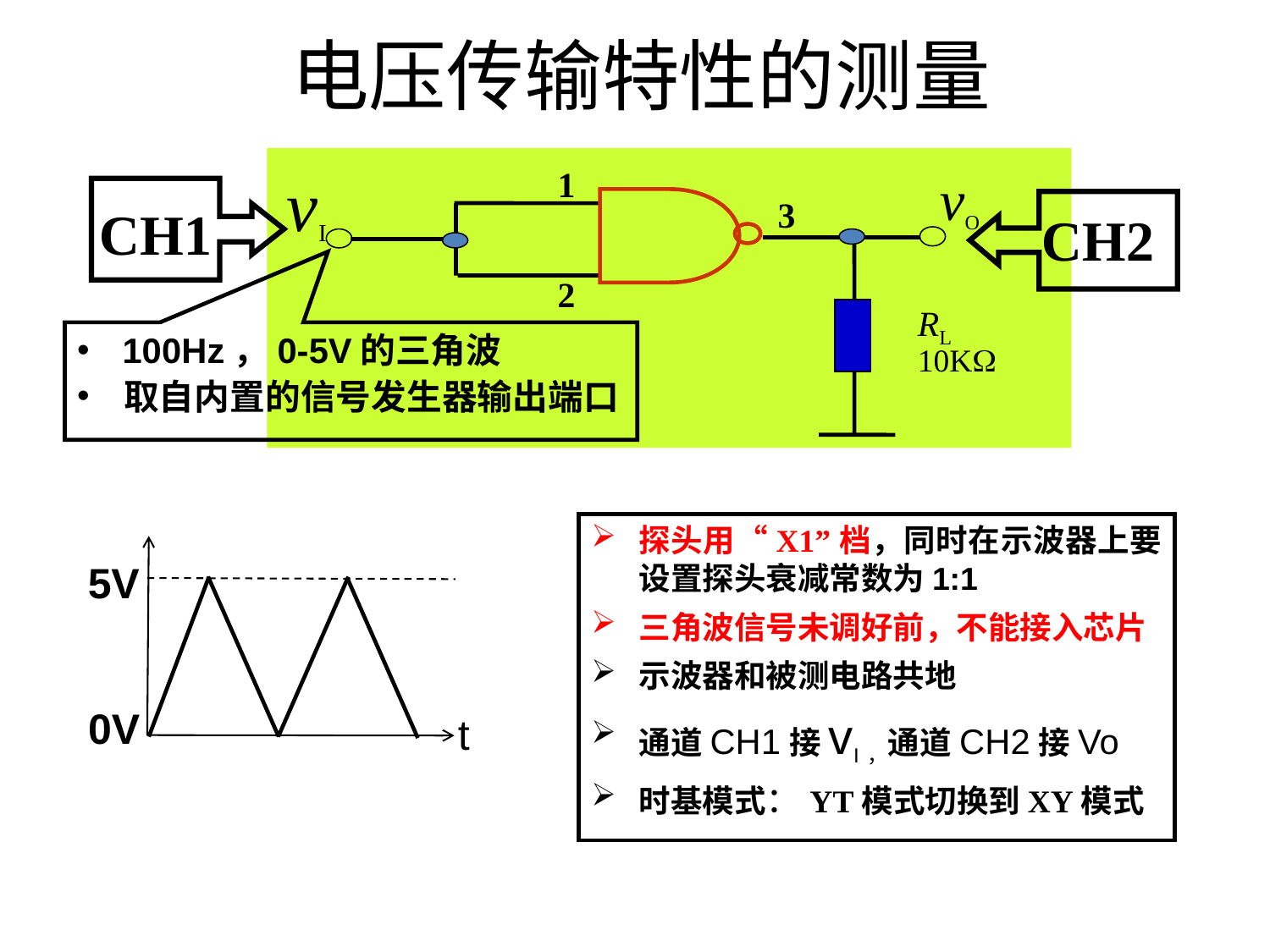

电压传输特性的测量

vI
1
vO

3

CH1
CH2

2

RL
10KΩ

 100Hz，0-5V的三角波
 取自内置的信号发生器输出端口

探头用“X1”档，同时在示波器上要设置探头衰减常数为1:1
三角波信号未调好前，不能接入芯片
示波器和被测电路共地
通道CH1接vI，通道CH2接Vo
时基模式：YT模式切换到XY模式

5V
0V
t